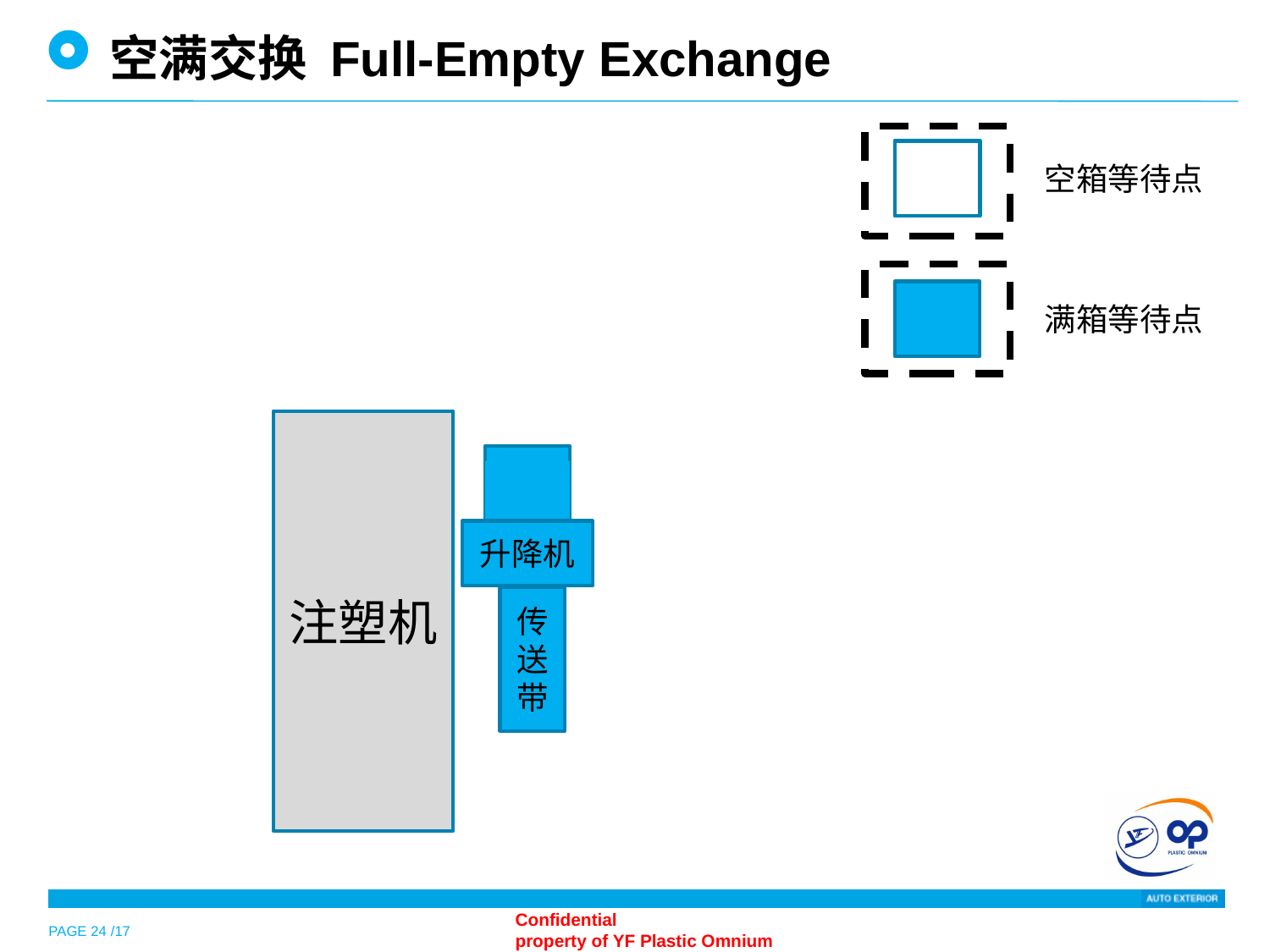

空满交换 Full-Empty Exchange

空箱等待点

满箱等待点
注塑机

升降机
传送带
PAGE 24 /17